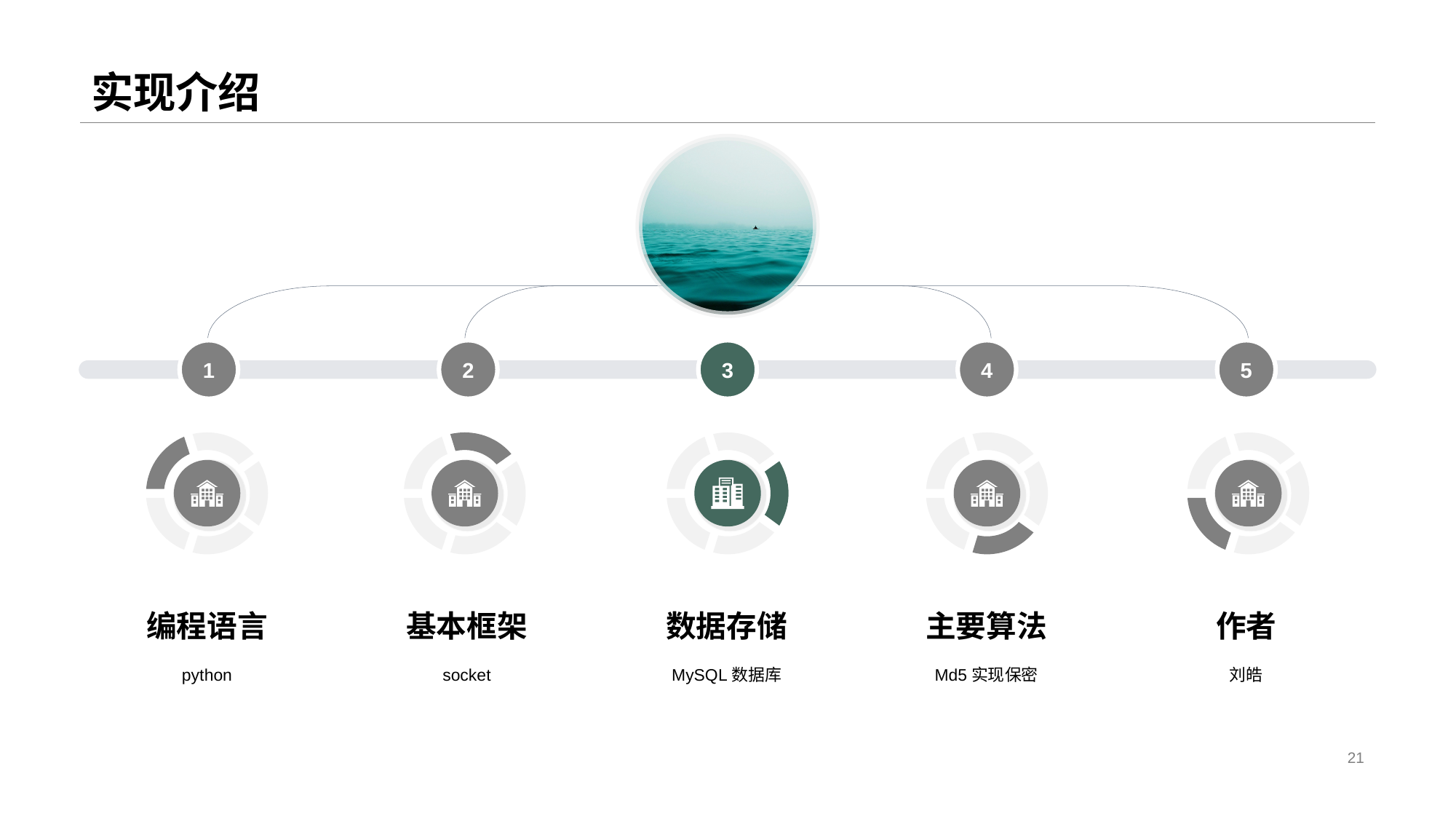

# 实现介绍

1
2
3
4
5

编程语言
python
基本框架
socket
数据存储
MySQL数据库
主要算法
Md5实现保密
作者
刘皓
21